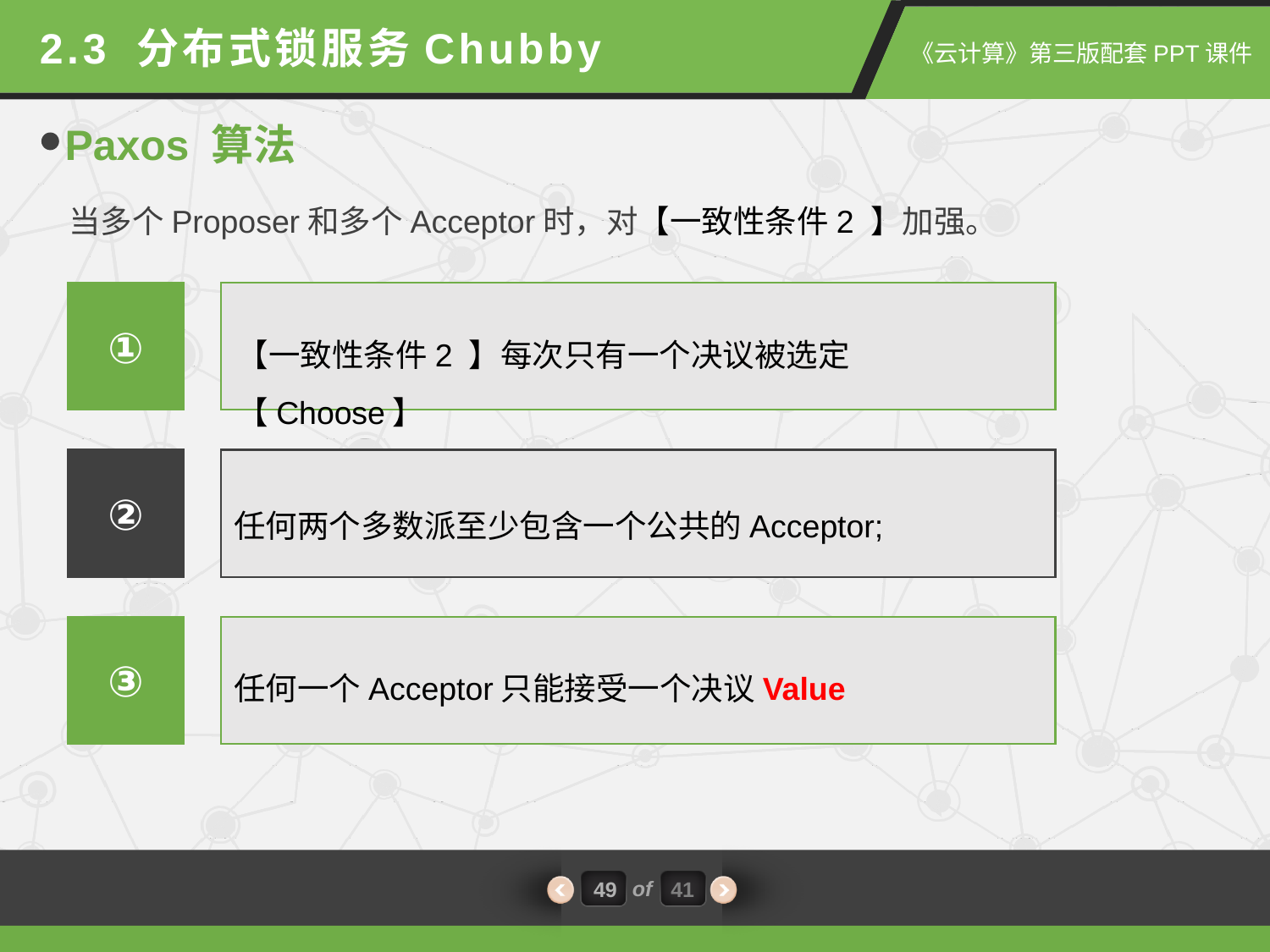

2.3 分布式锁服务Chubby
Paxos 算法

当多个Proposer和多个Acceptor时，对【一致性条件2 】加强。
①

【一致性条件2 】每次只有一个决议被选定【Choose】
②

任何两个多数派至少包含一个公共的Acceptor;
③

任何一个Acceptor只能接受一个决议Value
49